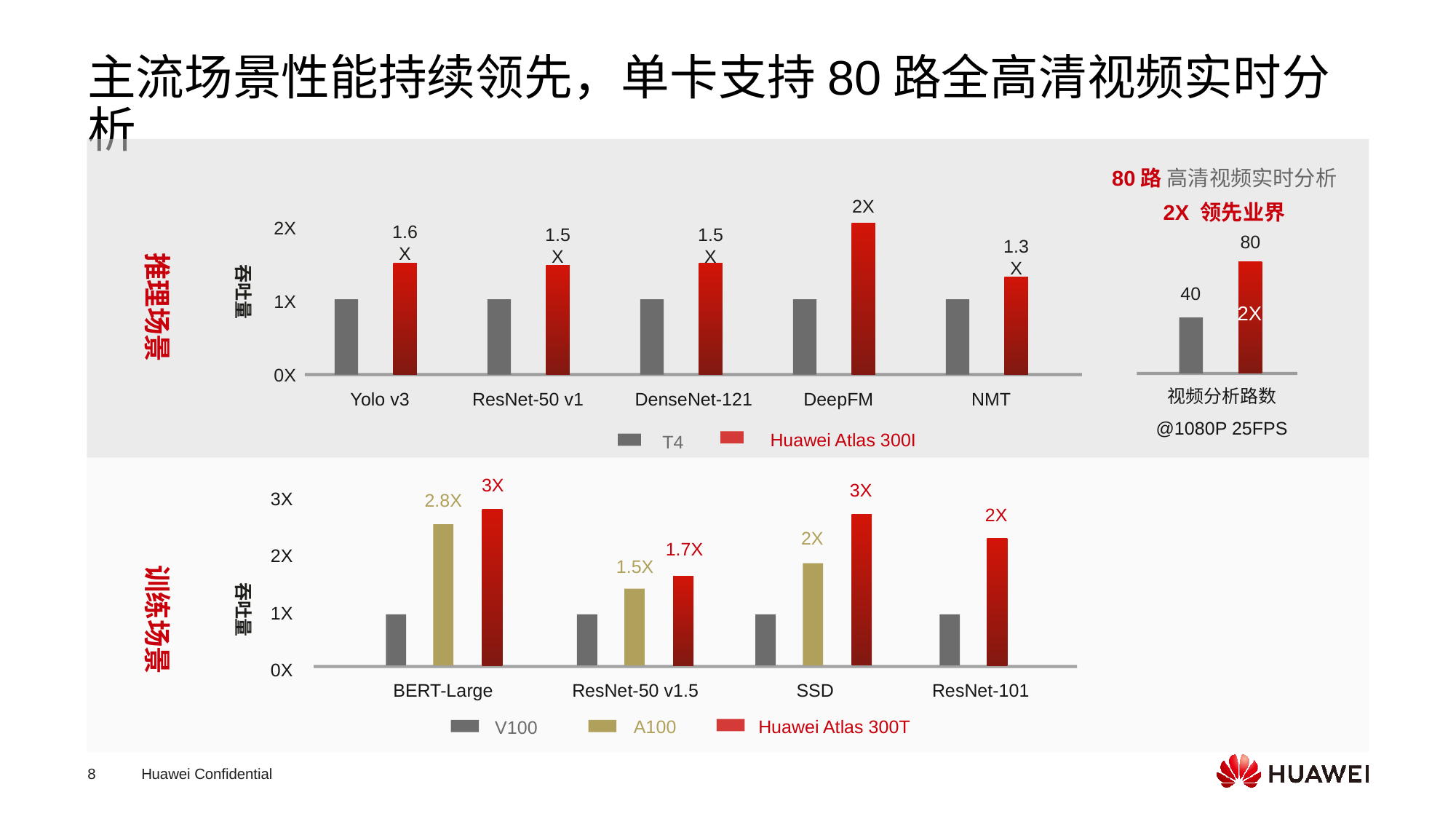

# 主流场景性能持续领先，单卡支持80路全高清视频实时分析

80路 高清视频实时分析
2X

2X 领先业界
2X
吞吐量
1X
0X

80

40
2X

视频分析路数
@1080P 25FPS

1.6X

1.5X

1.5X

1.3X

DenseNet-121
Yolo v3
DeepFM
NMT
ResNet-50 v1
T4
Huawei Atlas 300I

推理场景

3X
2.8X

3X

2X

3X
2X

2X
1.7X
1.5X

吞吐量
1X
0X

BERT-Large
SSD
ResNet-50 v1.5
ResNet-101
A100
V100
Huawei Atlas 300T

训练场景